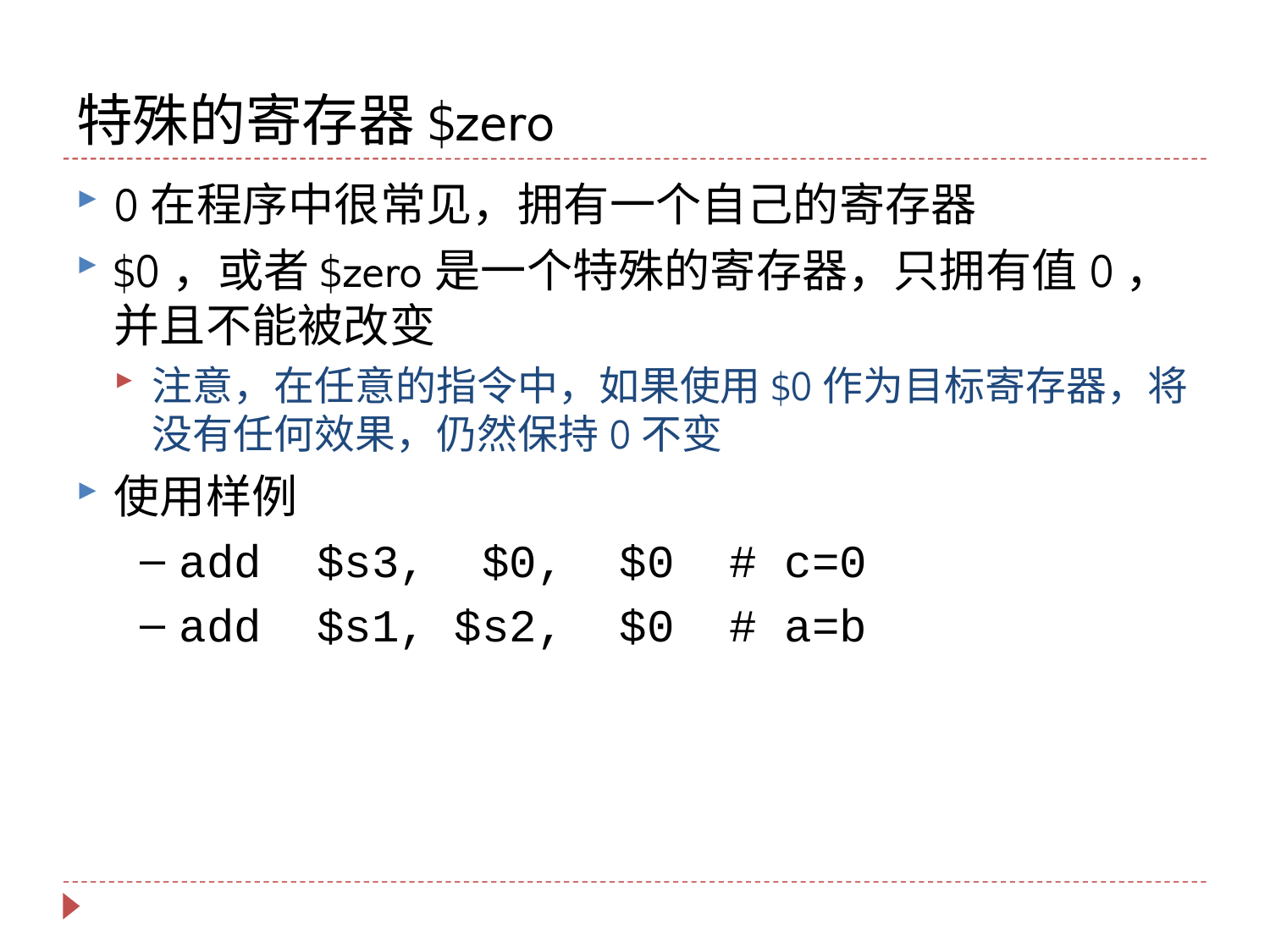

# 特殊的寄存器$zero
0在程序中很常见，拥有一个自己的寄存器
$0，或者$zero是一个特殊的寄存器，只拥有值0，并且不能被改变
注意，在任意的指令中，如果使用$0作为目标寄存器，将没有任何效果，仍然保持0不变
使用样例
add  $s3,  $0,  $0  # c=0
add  $s1, $s2,  $0  # a=b